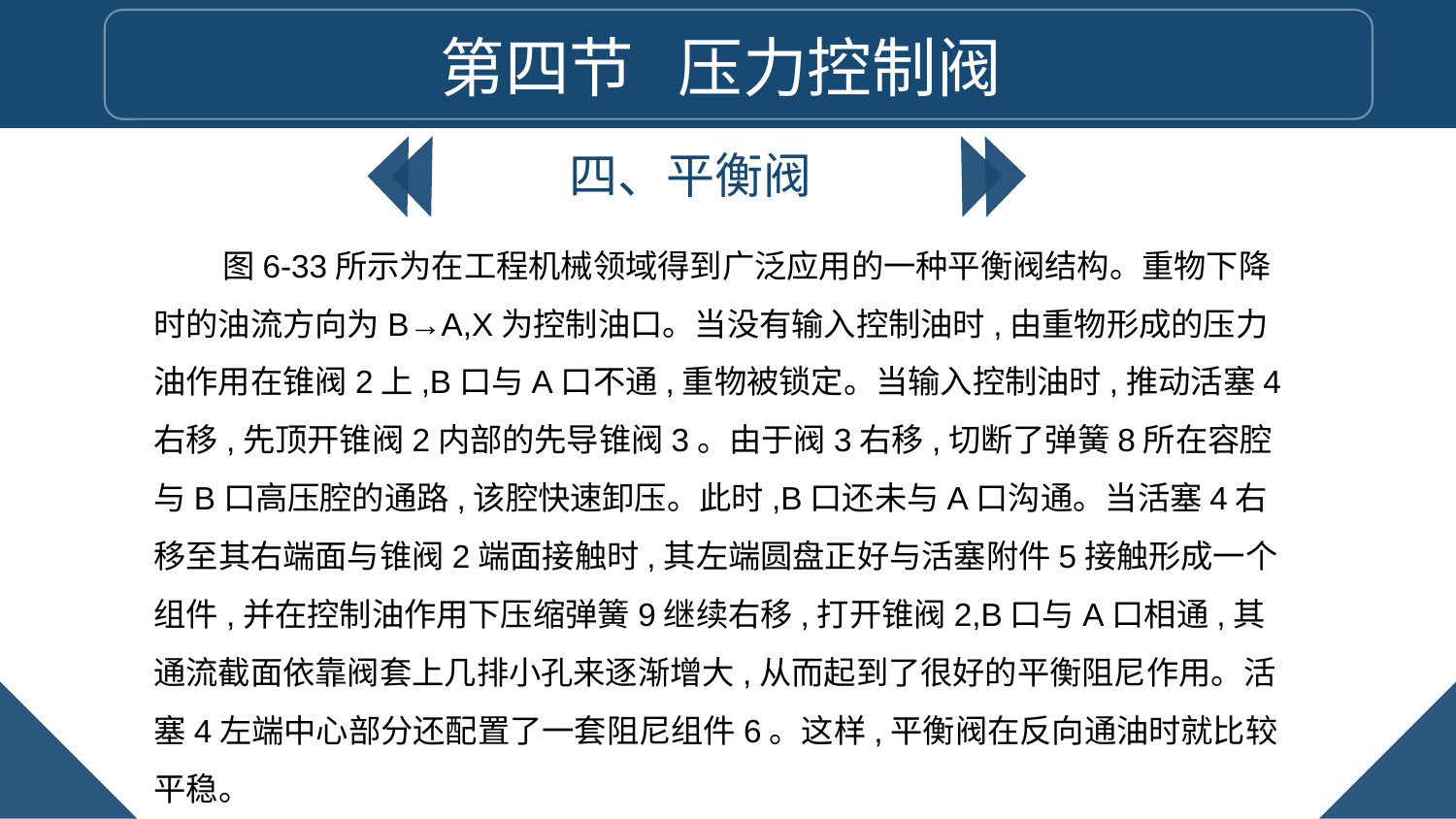

第四节   压力控制阀
四、平衡阀

图6-33所示为在工程机械领域得到广泛应用的一种平衡阀结构。重物下降时的油流方向为B→A,X为控制油口。当没有输入控制油时,由重物形成的压力油作用在锥阀2上,B口与A口不通,重物被锁定。当输入控制油时,推动活塞4右移,先顶开锥阀2内部的先导锥阀3。由于阀3右移,切断了弹簧8所在容腔与B口高压腔的通路,该腔快速卸压。此时,B口还未与A口沟通。当活塞4右移至其右端面与锥阀2端面接触时,其左端圆盘正好与活塞附件5接触形成一个组件,并在控制油作用下压缩弹簧9继续右移,打开锥阀2,B口与A口相通,其通流截面依靠阀套上几排小孔来逐渐增大,从而起到了很好的平衡阻尼作用。活塞4左端中心部分还配置了一套阻尼组件6。这样,平衡阀在反向通油时就比较平稳。